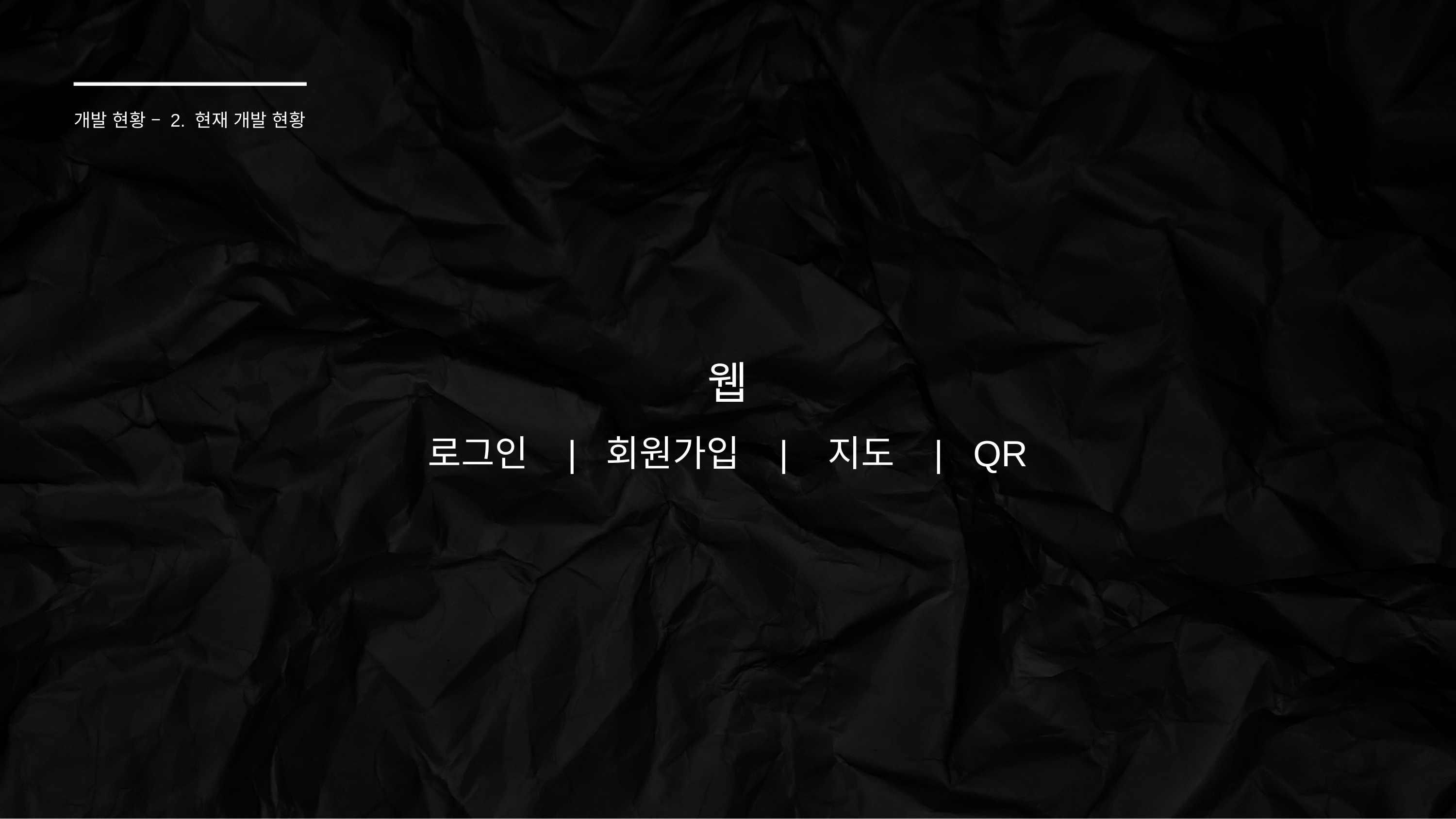

개발 현황 – 2. 현재 개발 현황
웹
로그인   |  회원가입   |   지도   |   QR